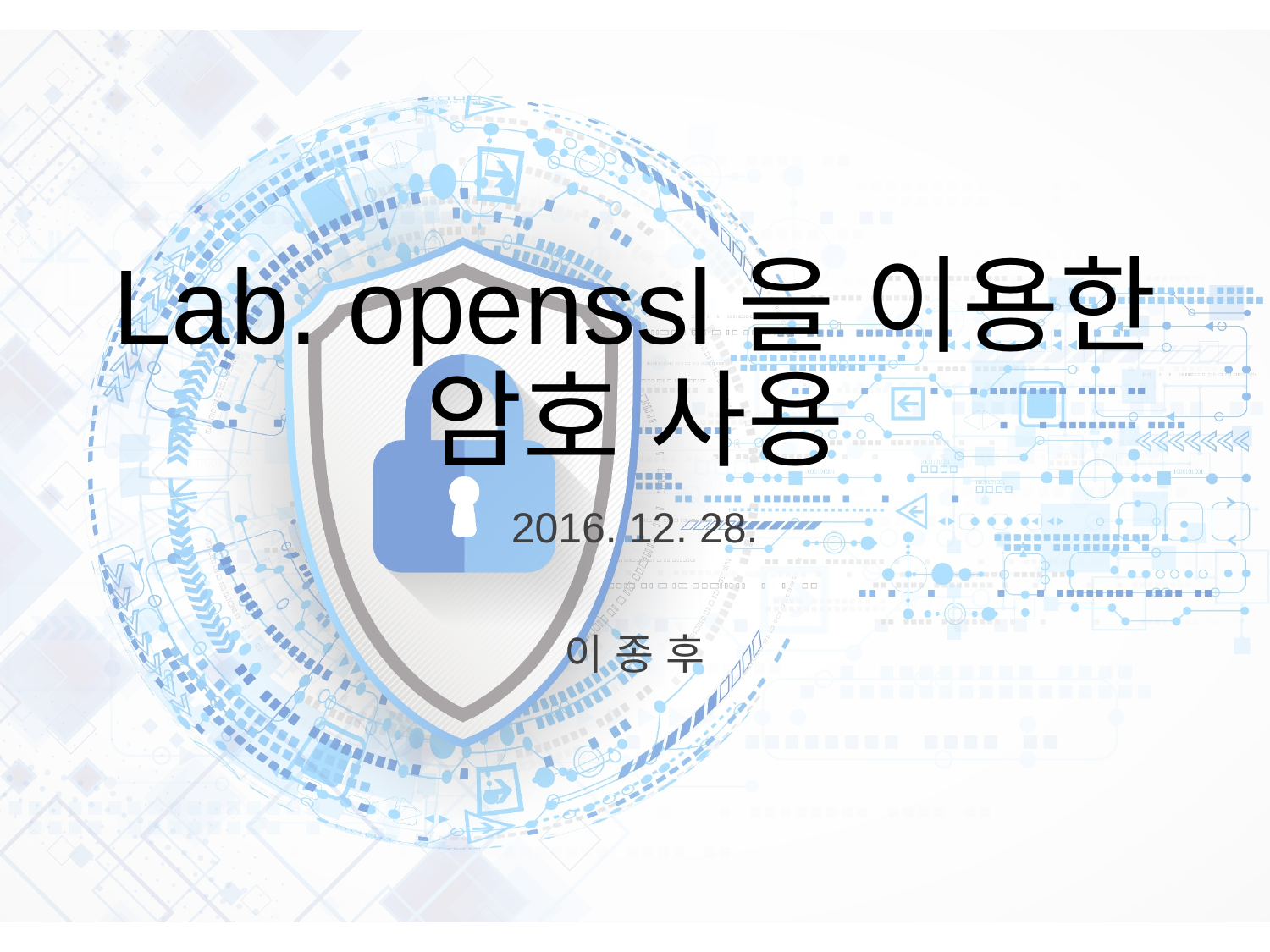

# Lab. openssl을 이용한 암호 사용
2016. 12. 28.

이 종 후